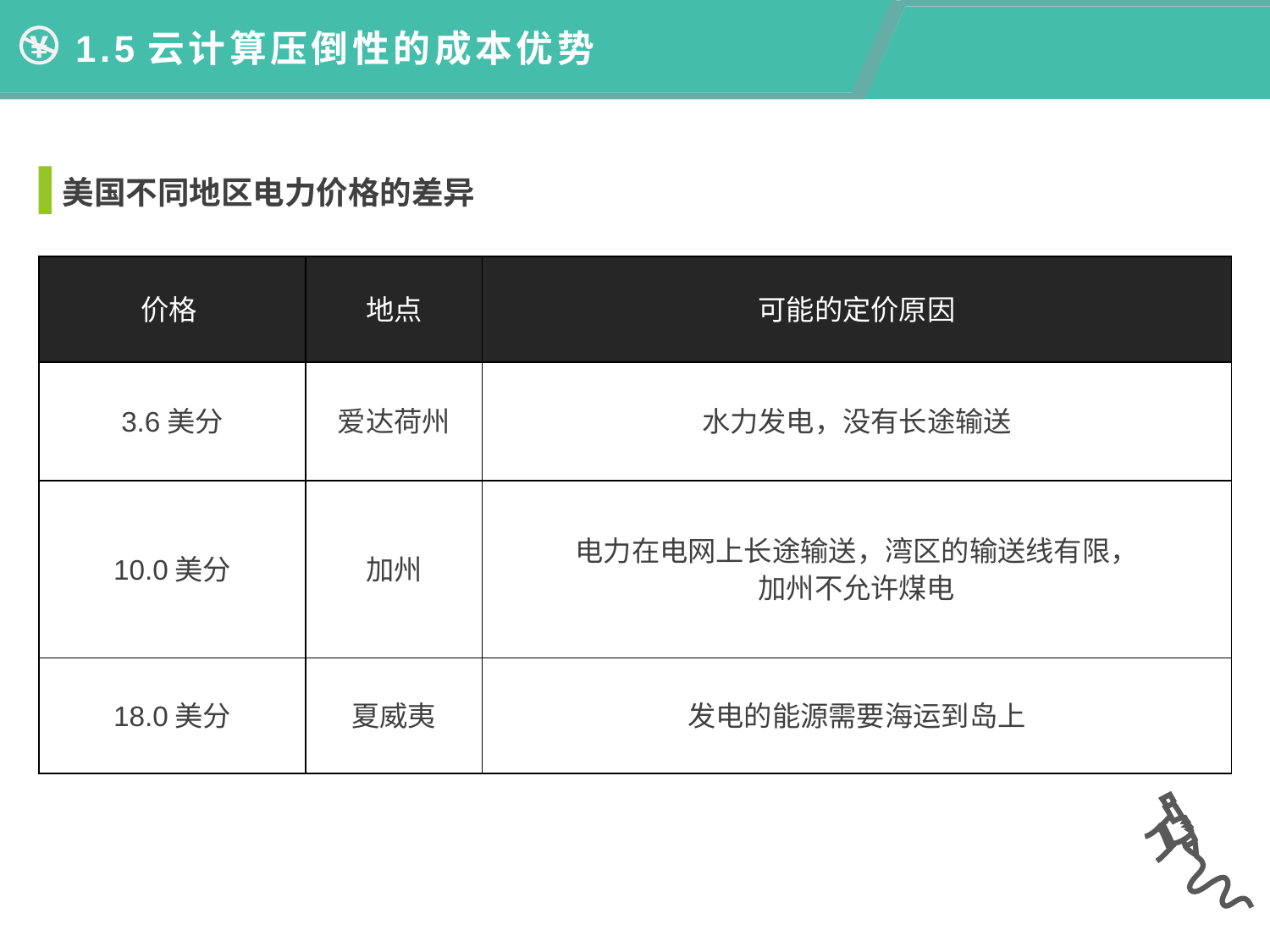

1.5云计算压倒性的成本优势

美国不同地区电力价格的差异
| 价格 | 地点 | 可能的定价原因 |
| --- | --- | --- |
| 3.6美分 | 爱达荷州 | 水力发电，没有长途输送 |
| 10.0美分 | 加州 | 电力在电网上长途输送，湾区的输送线有限， 加州不允许煤电 |
| 18.0美分 | 夏威夷 | 发电的能源需要海运到岛上 |

26